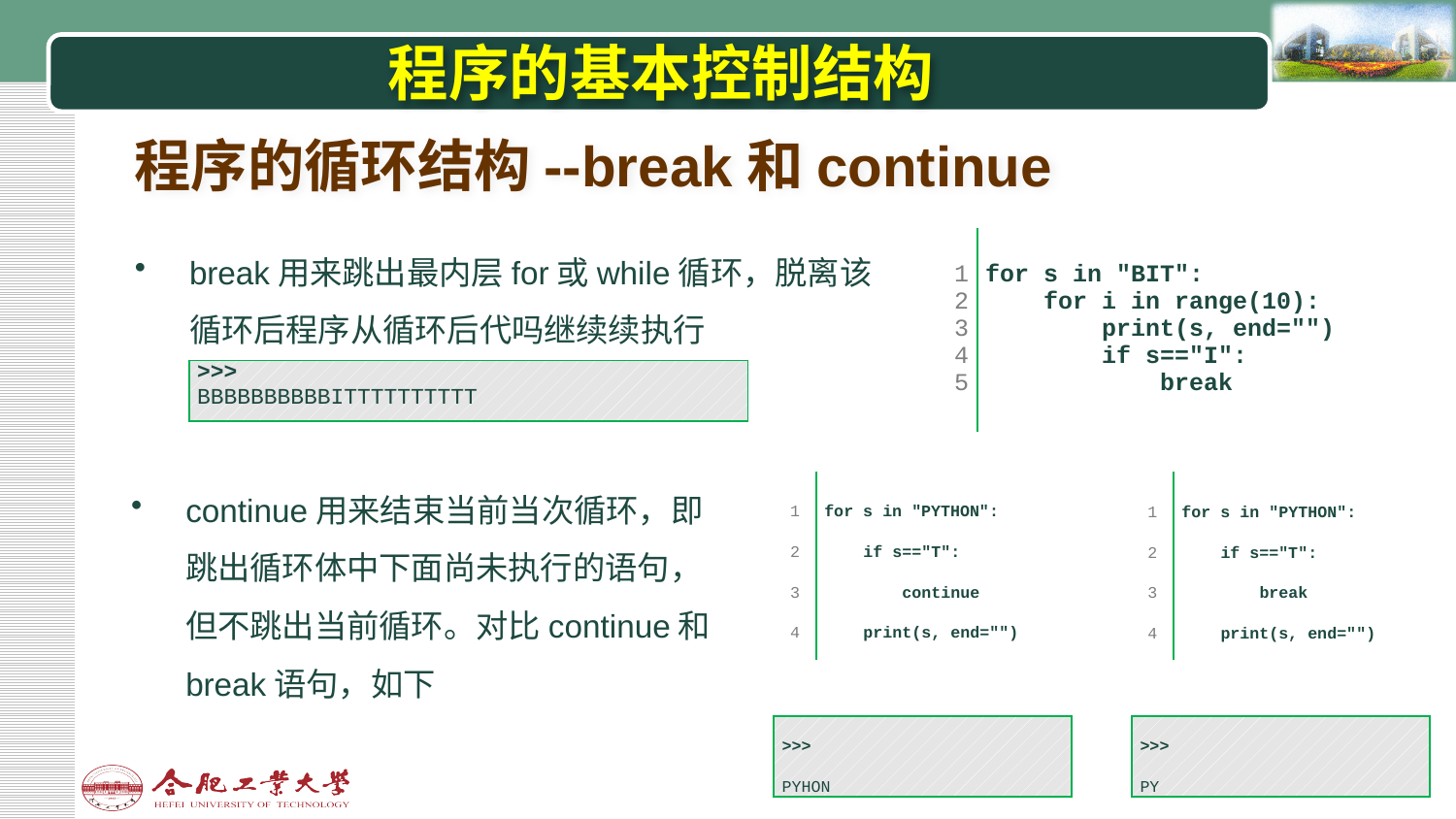

# 程序的基本控制结构
程序的循环结构--break和continue
break用来跳出最内层for或while循环，脱离该循环后程序从循环后代吗继续续执行
|  |  |
| --- | --- |
| 1 2 3 4 5 | for s in "BIT": for i in range(10): print(s, end="") if s=="I": break |
|  |  |
| >>>  BBBBBBBBBBITTTTTTTTTT |
| --- |
continue用来结束当前当次循环，即跳出循环体中下面尚未执行的语句，但不跳出当前循环。对比continue和break语句，如下
|  |  |
| --- | --- |
| 1 2 3 4 | for s in "PYTHON": if s=="T": continue print(s, end="") |
|  |  |
|  |  |
| --- | --- |
| 1 2 3 4 | for s in "PYTHON": if s=="T": break print(s, end="") |
|  |  |
| >>>  PYHON |
| --- |
| >>>  PY |
| --- |